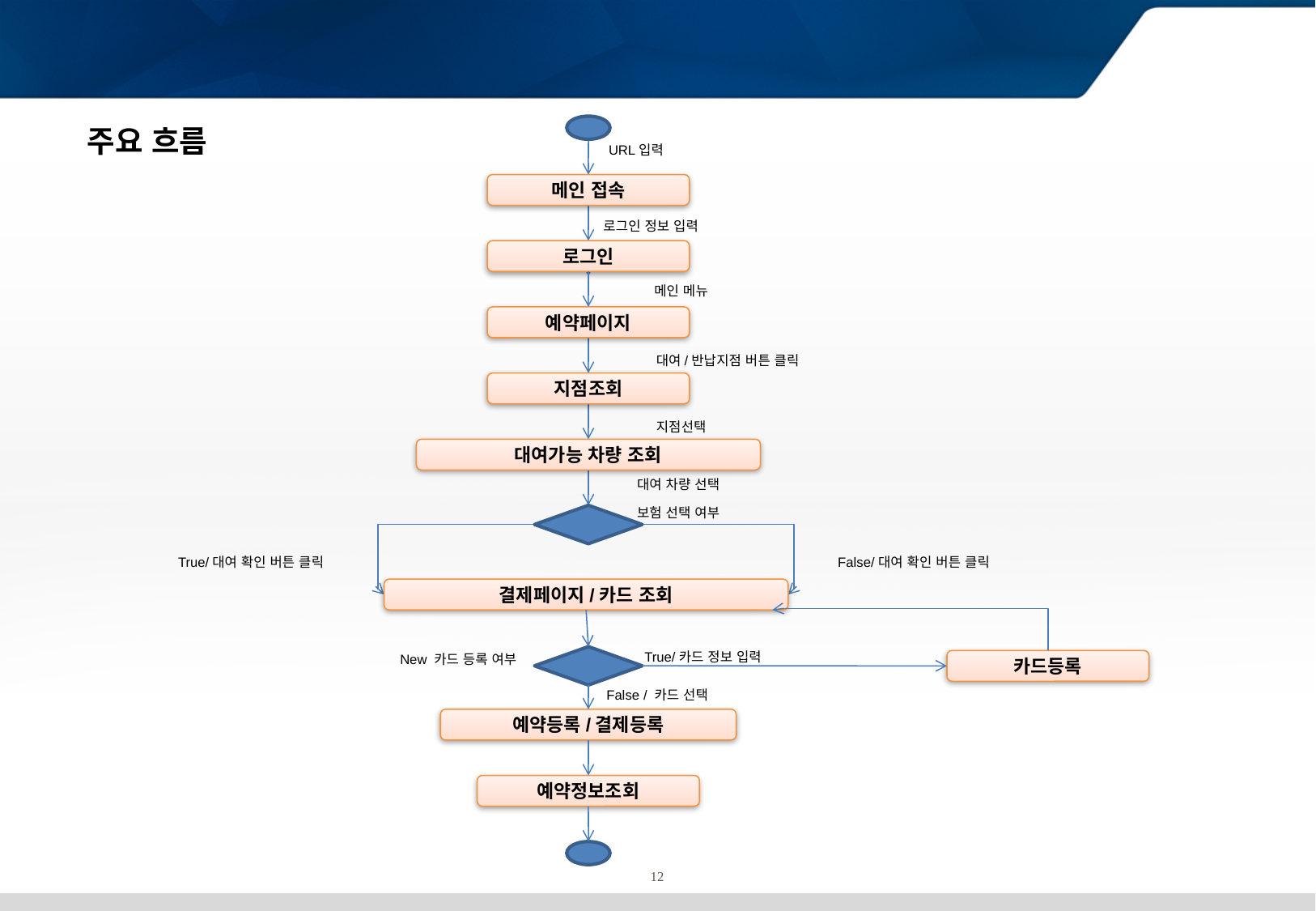

비즈니스 모델 – Activity Diagram
주요 흐름

URL입력
메인 접속
로그인 정보 입력
로그인
메인 메뉴
예약페이지
대여/반납지점 버튼 클릭
지점조회
지점선택
대여가능 차량 조회
대여 차량 선택
보험 선택 여부

True/대여 확인 버튼 클릭
False/대여 확인 버튼 클릭
결제페이지/카드 조회
True/카드 정보 입력
New 카드 등록 여부

카드등록
False / 카드 선택
예약등록/결제등록
예약정보조회